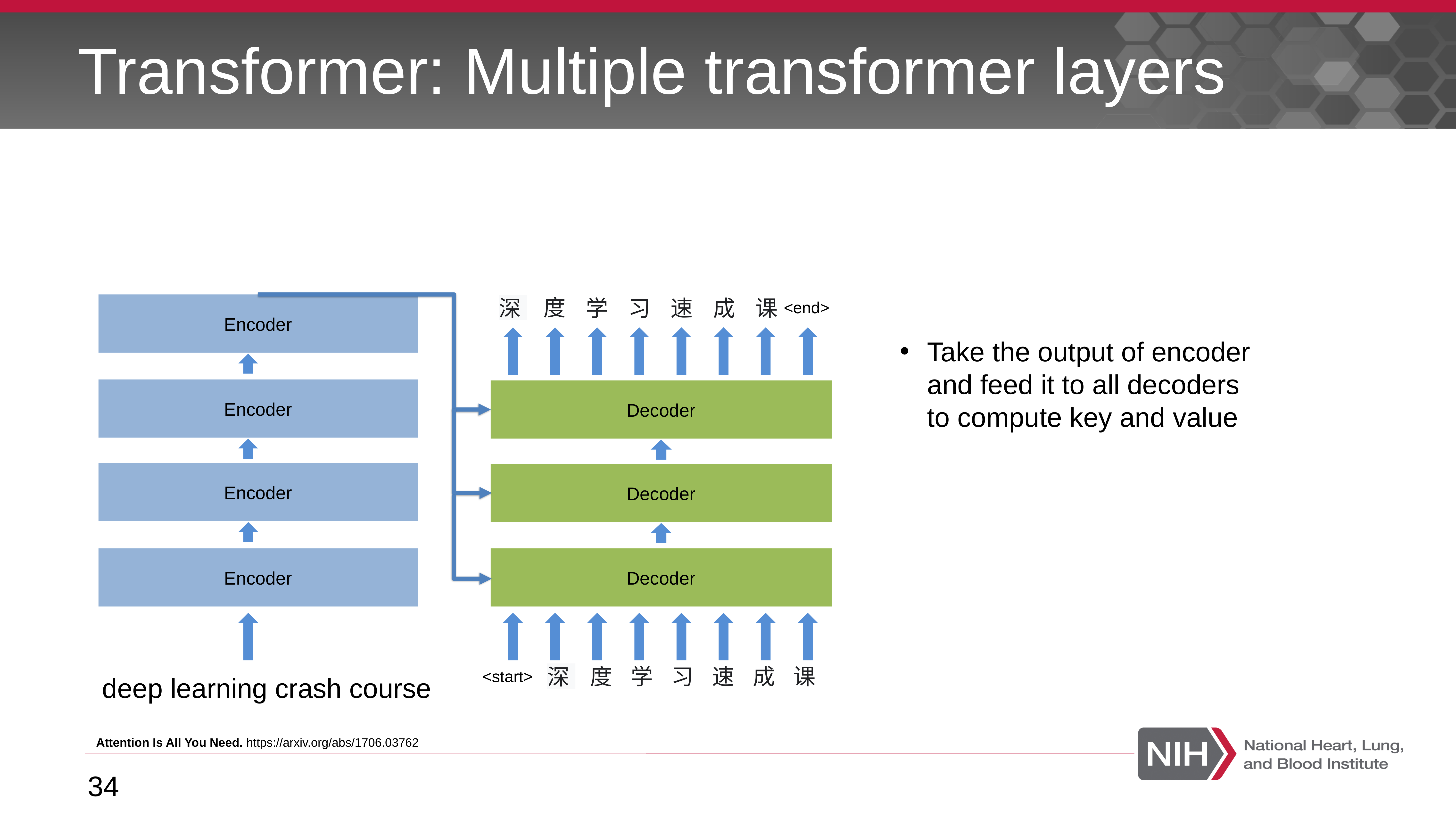

# Transformer: Multiple transformer layers
度
学
习
速
成
课
Encoder
深
<end>
Take the output of encoder and feed it to all decoders to compute key and value

Encoder
Decoder

Encoder
Decoder

Decoder
Encoder

度
学
习
速
成
课
深
<start>
deep learning crash course
Attention Is All You Need. https://arxiv.org/abs/1706.03762
34